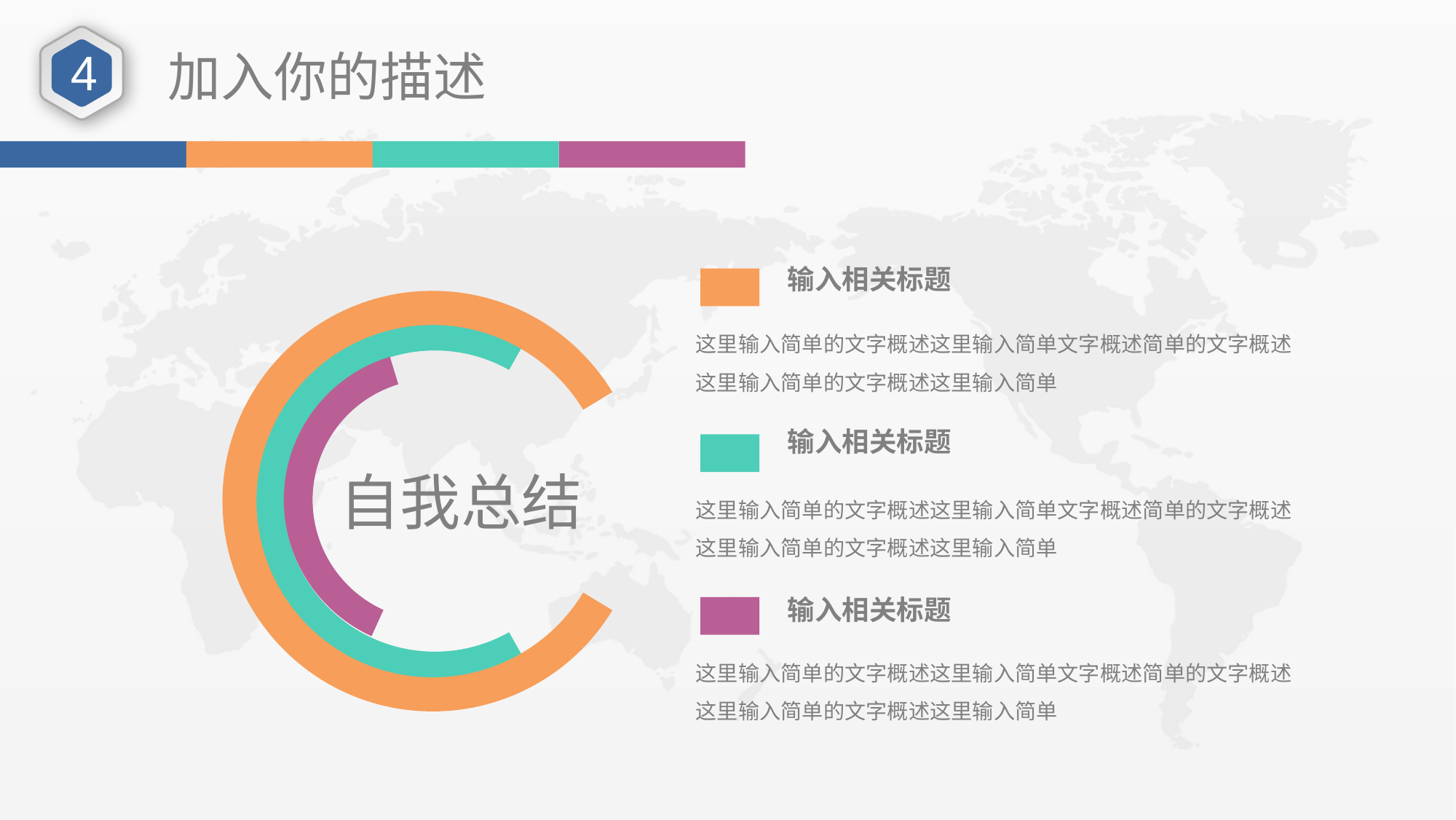

4

加入你的描述

输入相关标题

这里输入简单的文字概述这里输入简单文字概述简单的文字概述这里输入简单的文字概述这里输入简单

输入相关标题

这里输入简单的文字概述这里输入简单文字概述简单的文字概述这里输入简单的文字概述这里输入简单
自我总结
输入相关标题

这里输入简单的文字概述这里输入简单文字概述简单的文字概述这里输入简单的文字概述这里输入简单